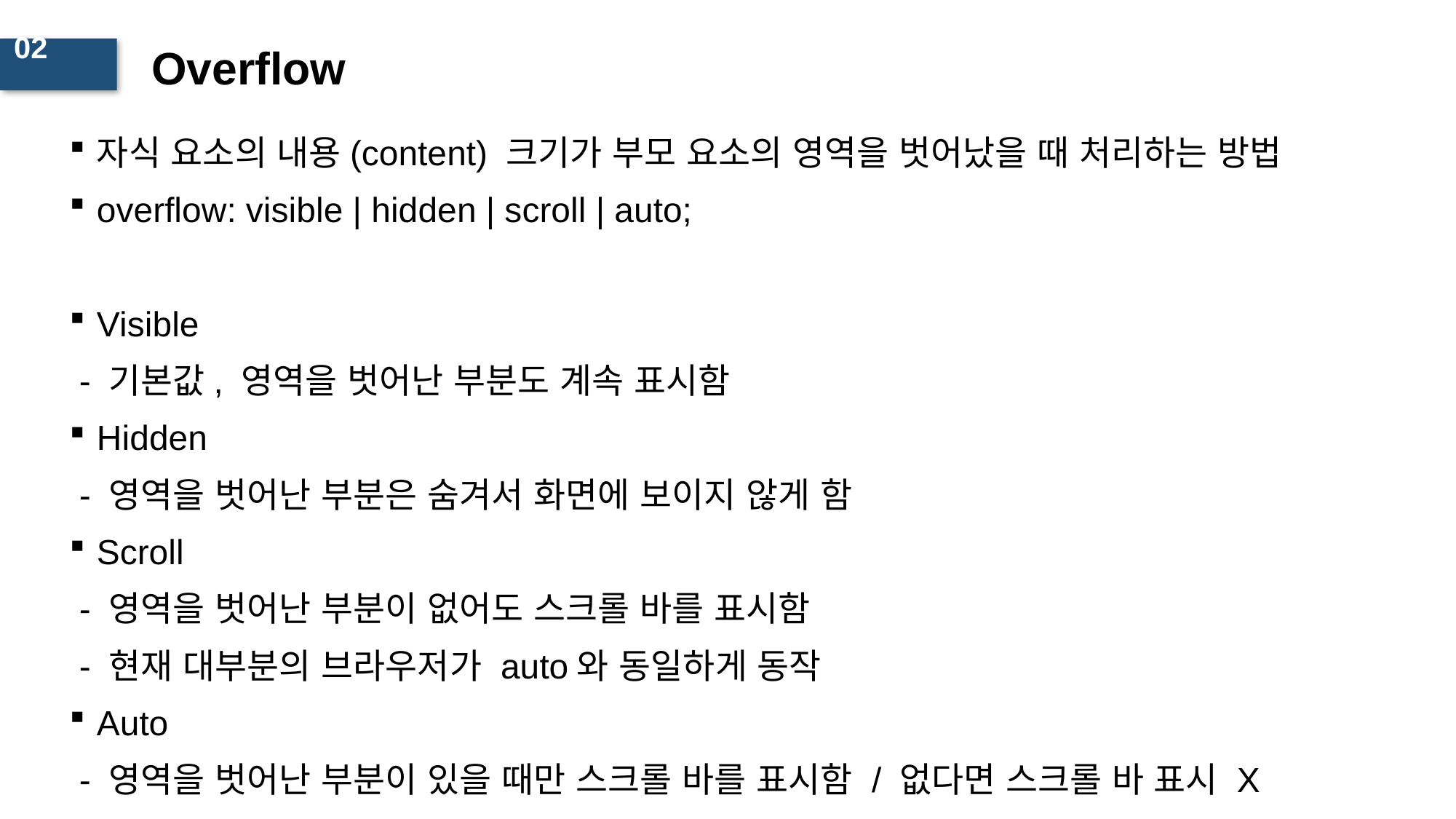

# Overflow
02
자식 요소의 내용(content) 크기가 부모 요소의 영역을 벗어났을 때 처리하는 방법
overflow: visible | hidden | scroll | auto;

Visible
 - 기본값, 영역을 벗어난 부분도 계속 표시함
Hidden
 - 영역을 벗어난 부분은 숨겨서 화면에 보이지 않게 함
Scroll
 - 영역을 벗어난 부분이 없어도 스크롤 바를 표시함
 - 현재 대부분의 브라우저가 auto와 동일하게 동작
Auto
 - 영역을 벗어난 부분이 있을 때만 스크롤 바를 표시함 / 없다면 스크롤 바 표시 X